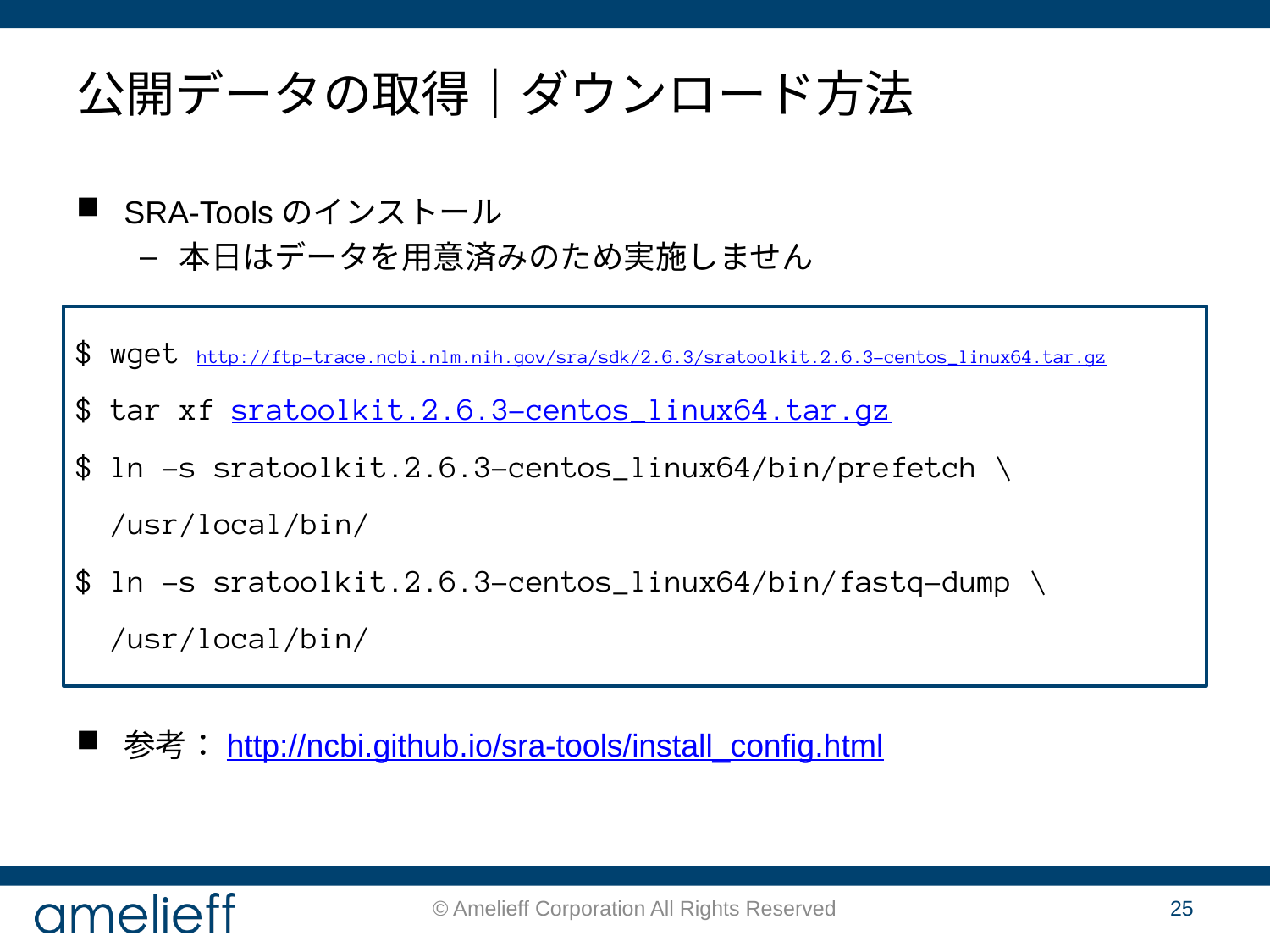

# 公開データの取得｜ダウンロード方法
SRA-Toolsのインストール
本日はデータを用意済みのため実施しません

参考：http://ncbi.github.io/sra-tools/install_config.html

$ wget http://ftp-trace.ncbi.nlm.nih.gov/sra/sdk/2.6.3/sratoolkit.2.6.3-centos_linux64.tar.gz
$ tar xf sratoolkit.2.6.3-centos_linux64.tar.gz
$ ln -s sratoolkit.2.6.3-centos_linux64/bin/prefetch \
  /usr/local/bin/
$ ln -s sratoolkit.2.6.3-centos_linux64/bin/fastq-dump \
  /usr/local/bin/

© Amelieff Corporation All Rights Reserved
25